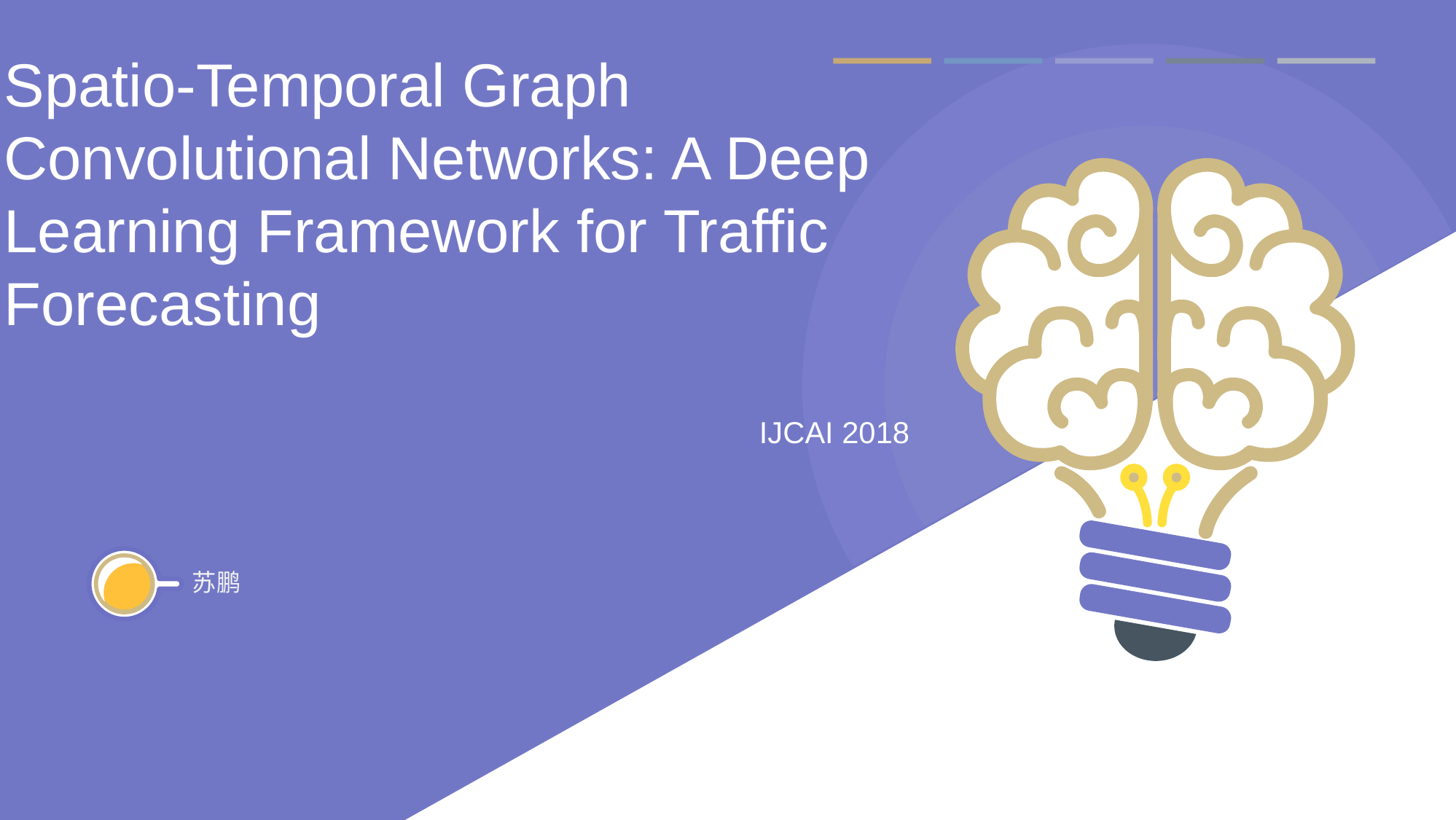

# Spatio-Temporal Graph Convolutional Networks: A Deep Learning Framework for Traffic Forecasting

                                                     IJCAI 2018

苏鹏